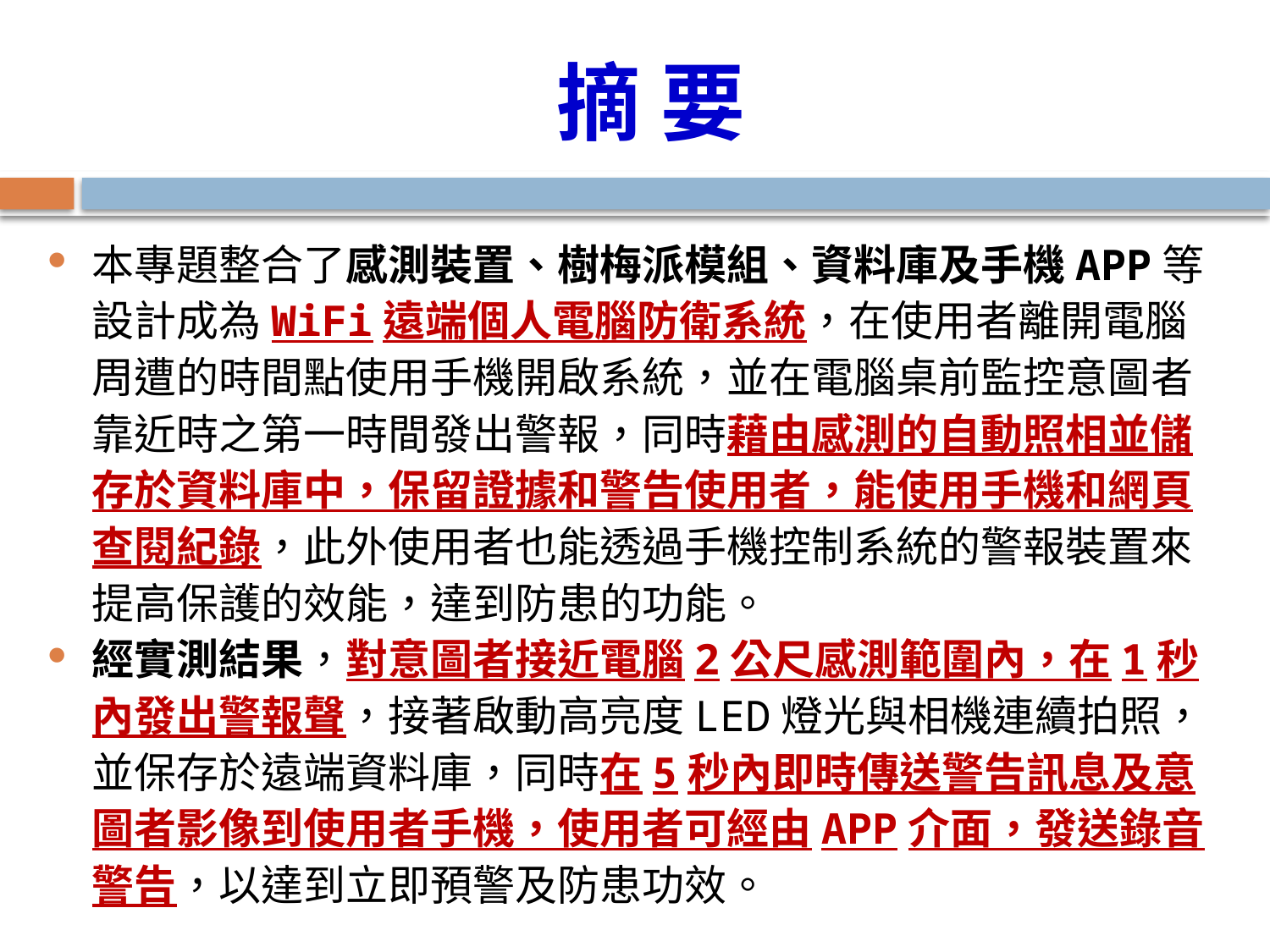

# 摘 要
本專題整合了感測裝置、樹梅派模組、資料庫及手機APP等設計成為WiFi遠端個人電腦防衛系統，在使用者離開電腦周遭的時間點使用手機開啟系統，並在電腦桌前監控意圖者靠近時之第一時間發出警報，同時藉由感測的自動照相並儲存於資料庫中，保留證據和警告使用者，能使用手機和網頁查閱紀錄，此外使用者也能透過手機控制系統的警報裝置來提高保護的效能，達到防患的功能。
經實測結果，對意圖者接近電腦2公尺感測範圍內，在1秒內發出警報聲，接著啟動高亮度LED燈光與相機連續拍照，並保存於遠端資料庫，同時在5秒內即時傳送警告訊息及意圖者影像到使用者手機，使用者可經由APP介面，發送錄音警告，以達到立即預警及防患功效。